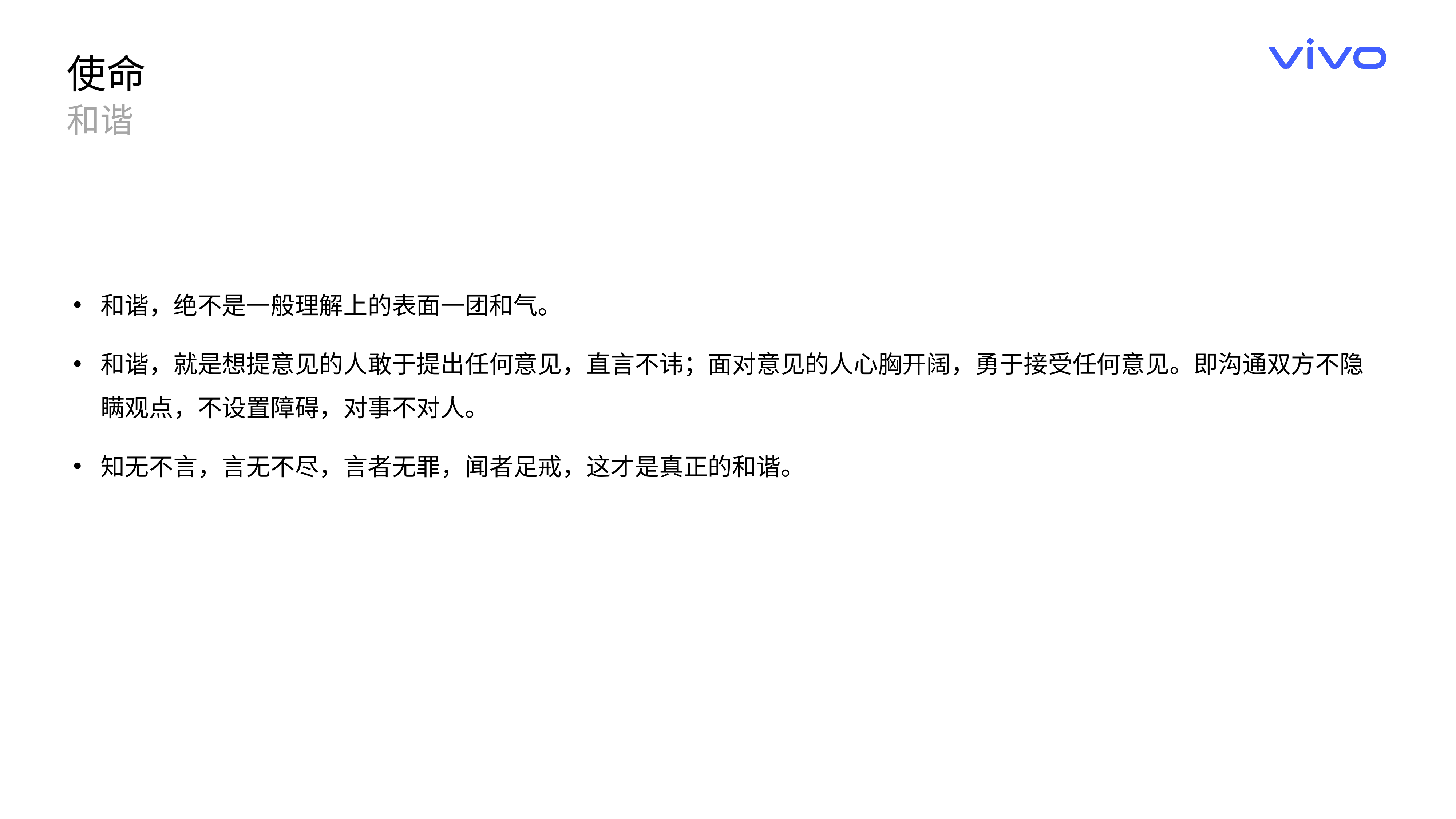

使命
和谐
和谐，绝不是一般理解上的表面一团和气。
和谐，就是想提意见的人敢于提出任何意见，直言不讳；面对意见的人心胸开阔，勇于接受任何意见。即沟通双方不隐瞒观点，不设置障碍，对事不对人。
知无不言，言无不尽，言者无罪，闻者足戒，这才是真正的和谐。